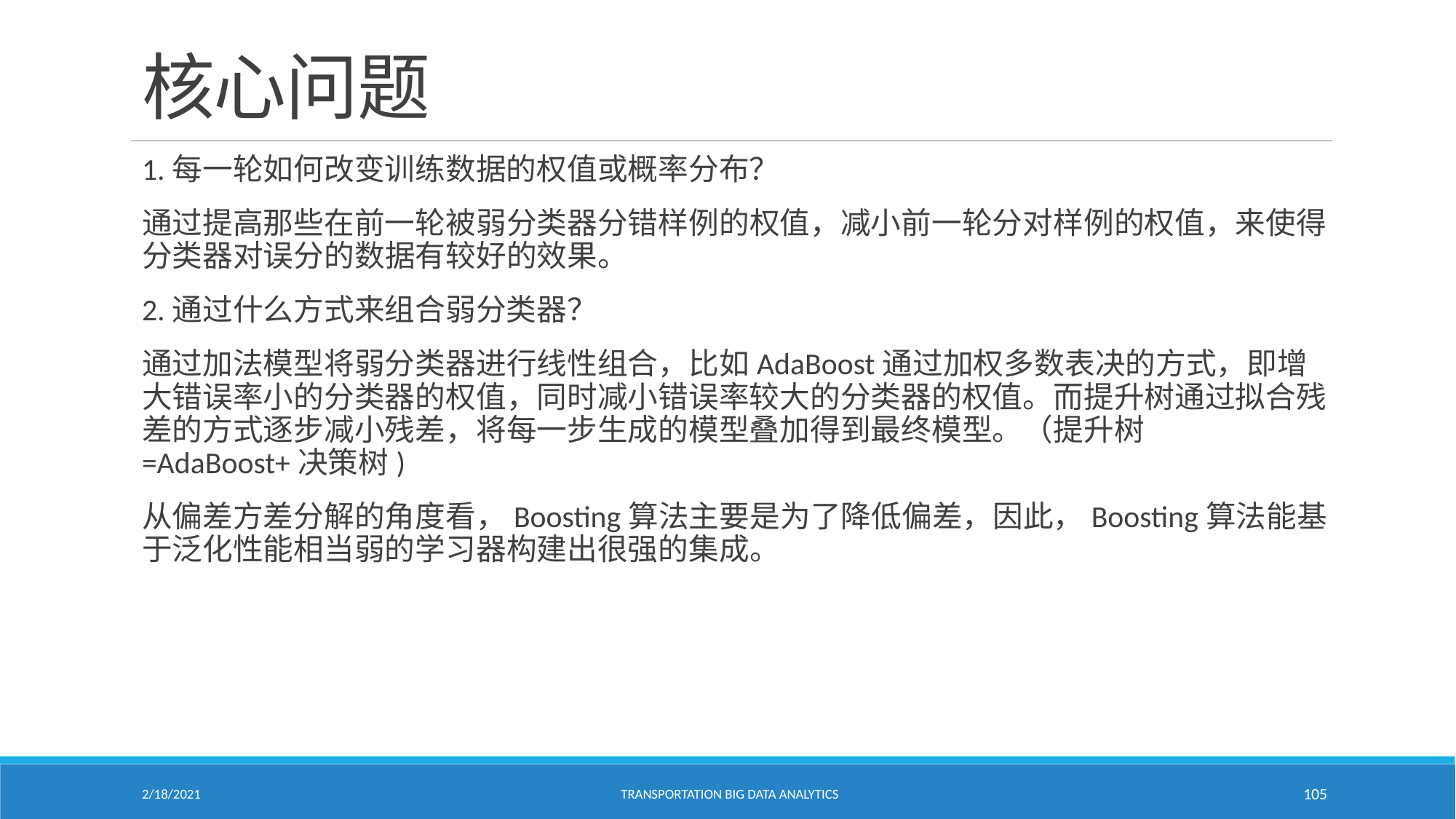

# 核心问题
1.每一轮如何改变训练数据的权值或概率分布？
通过提高那些在前一轮被弱分类器分错样例的权值，减小前一轮分对样例的权值，来使得分类器对误分的数据有较好的效果。
2.通过什么方式来组合弱分类器？
通过加法模型将弱分类器进行线性组合，比如AdaBoost通过加权多数表决的方式，即增大错误率小的分类器的权值，同时减小错误率较大的分类器的权值。而提升树通过拟合残差的方式逐步减小残差，将每一步生成的模型叠加得到最终模型。（提升树=AdaBoost+决策树)
从偏差方差分解的角度看，Boosting算法主要是为了降低偏差，因此，Boosting算法能基于泛化性能相当弱的学习器构建出很强的集成。
2/18/2021
Transportation Big Data Analytics
105